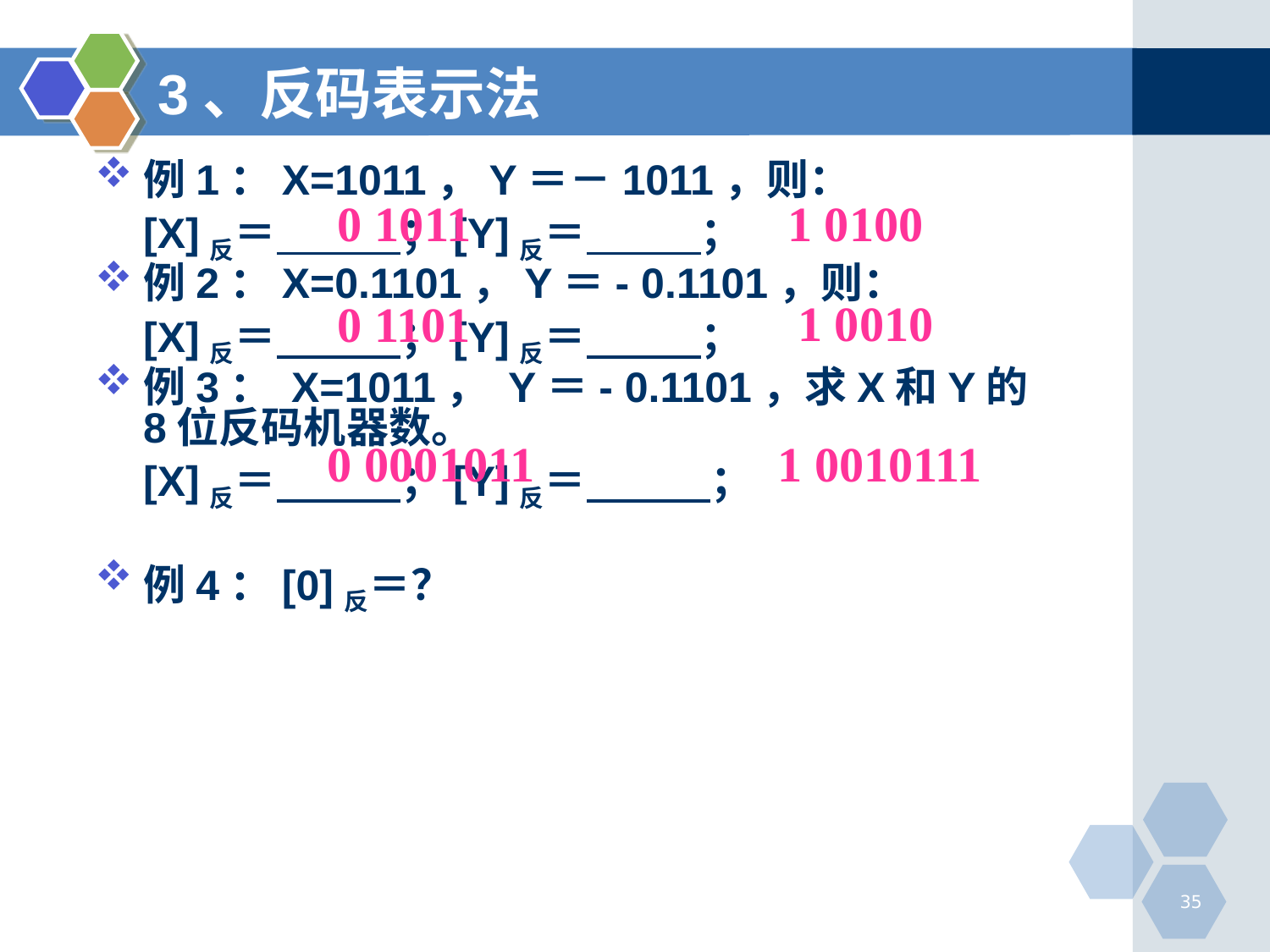

# 3、反码表示法
例1：X=1011，Y＝－1011，则：
	[X]反＝             ；[Y]反＝            ；
例2：X=0.1101，Y＝- 0.1101，则：
	[X]反＝             ；[Y]反＝            ；
例3： X=1011， Y＝- 0.1101，求X和Y的8位反码机器数。
	[X]反＝             ；[Y]反＝             ；

例4：[0]反＝？
0 1011
1 0100
1 0010
0 1101
0 0001011
1 0010111
35